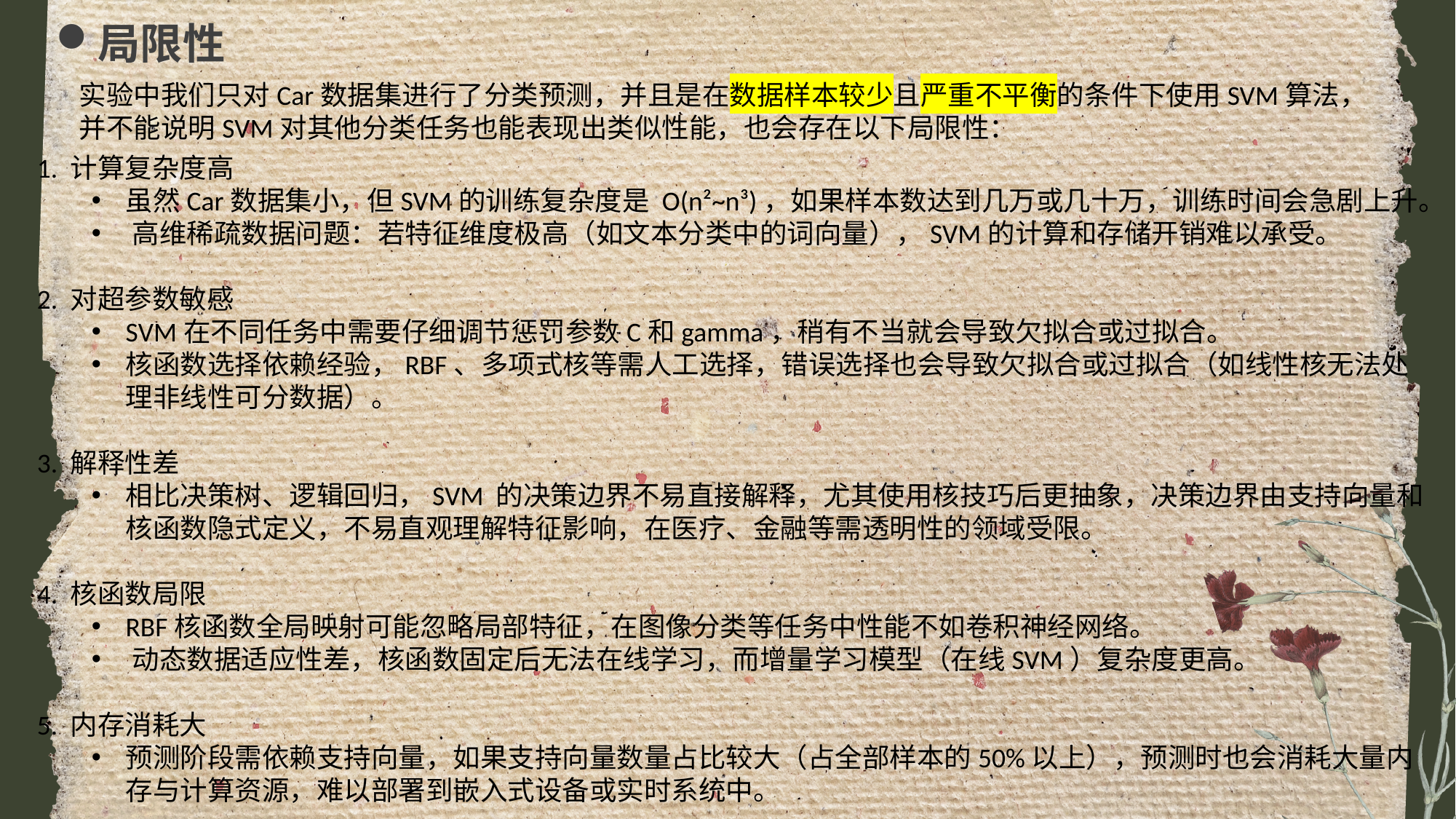

局限性
实验中我们只对Car数据集进行了分类预测，并且是在数据样本较少且严重不平衡的条件下使用SVM算法，并不能说明SVM对其他分类任务也能表现出类似性能，也会存在以下局限性：
1. 计算复杂度高​​
虽然Car数据集小，但SVM的训练复杂度是 O(n²~n³)，如果样本数达到几万或几十万，训练时间会急剧上升。
​​高维稀疏数据问题​​：若特征维度极高（如文本分类中的词向量），SVM的计算和存储开销难以承受。

2. 对超参数敏感
SVM在不同任务中需要仔细调节惩罚参数C和gamma，稍有不当就会导致欠拟合或过拟合。
核函数选择依赖经验​​，RBF、多项式核等需人工选择，错误选择也会导致欠拟合或过拟合（如线性核无法处理非线性可分数据）。

3. 解释性差
相比决策树、逻辑回归，SVM 的决策边界不易直接解释，尤其使用核技巧后更抽象，决策边界由支持向量和核函数隐式定义，不易直观理解特征影响，在医疗、金融等需透明性的领域受限。

4. 核函数局限​​
RBF核函数全局映射可能忽略局部特征，在图像分类等任务中性能不如卷积神经网络。
​​动态数据适应性差​​，核函数固定后无法在线学习，而增量学习模型（在线SVM）复杂度更高。

5. 内存消耗大
预测阶段需依赖支持向量，如果支持向量数量占比较大（占全部样本的50%以上），预测时也会消耗大量内存与计算资源，难以部署到嵌入式设备或实时系统中。